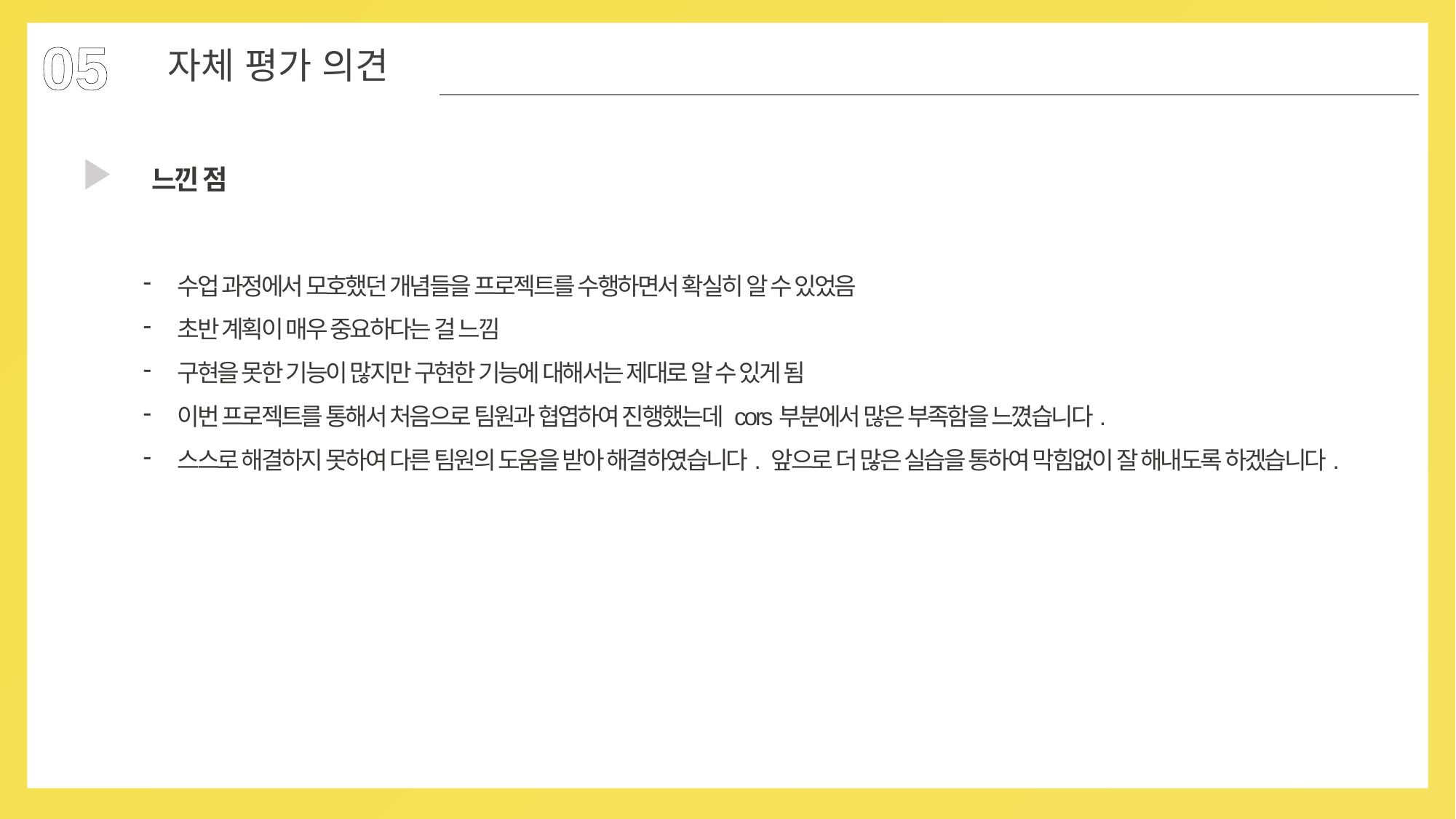

05
자체 평가 의견
▶
느낀 점
수업 과정에서 모호했던 개념들을 프로젝트를 수행하면서 확실히 알 수 있었음
초반 계획이 매우 중요하다는 걸 느낌
구현을 못한 기능이 많지만 구현한 기능에 대해서는 제대로 알 수 있게 됨
이번 프로젝트를 통해서 처음으로 팀원과 협엽하여 진행했는데 cors부분에서 많은 부족함을 느꼈습니다.
스스로 해결하지 못하여 다른 팀원의 도움을 받아 해결하였습니다. 앞으로 더 많은 실습을 통하여 막힘없이 잘 해내도록 하겠습니다.